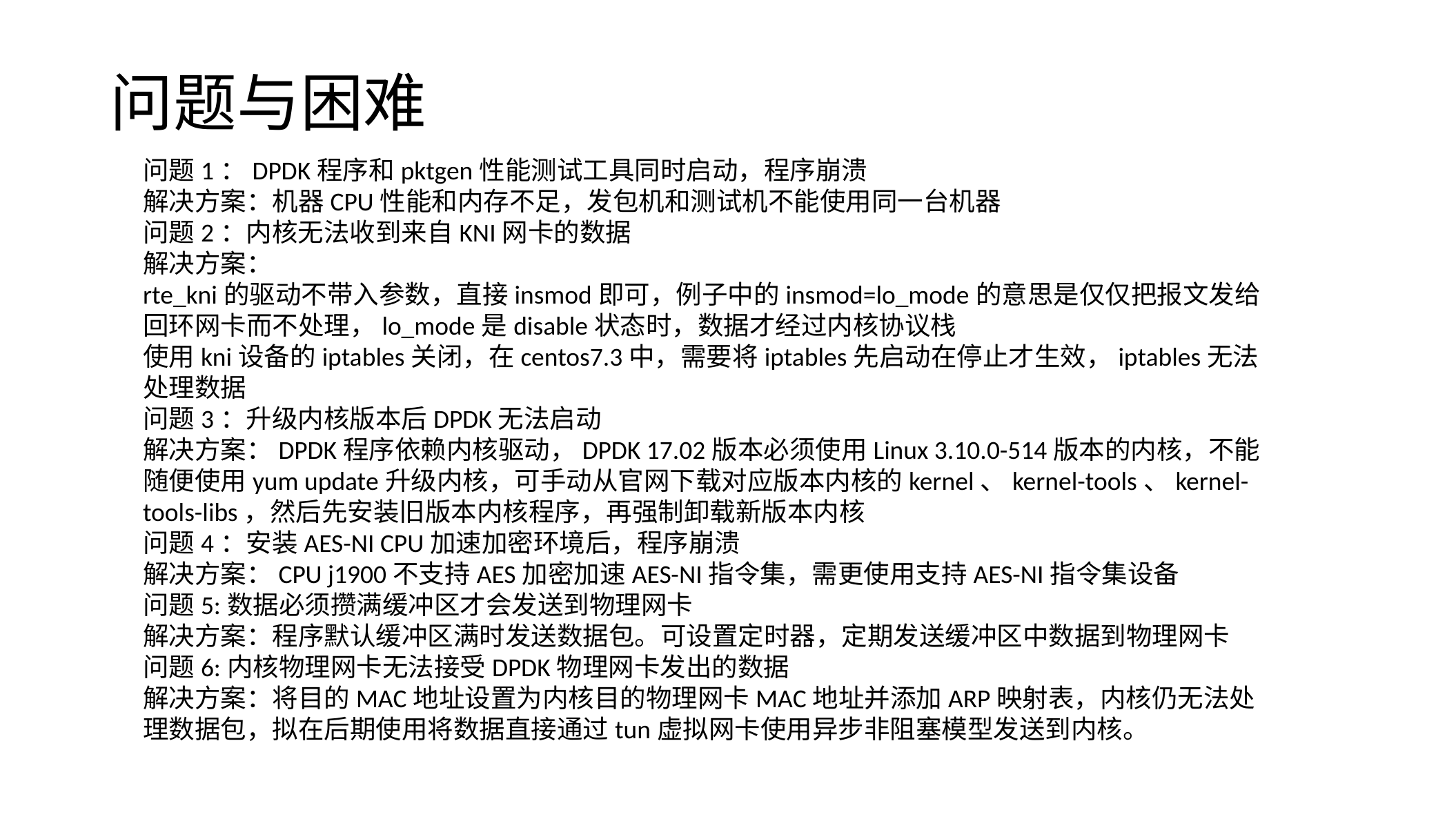

# 问题与困难
问题1：DPDK程序和pktgen性能测试工具同时启动，程序崩溃
解决方案：机器CPU性能和内存不足，发包机和测试机不能使用同一台机器
问题2：内核无法收到来自KNI网卡的数据
解决方案：
rte_kni的驱动不带入参数，直接insmod即可，例子中的insmod=lo_mode的意思是仅仅把报文发给回环网卡而不处理，lo_mode是disable状态时，数据才经过内核协议栈
使用kni设备的iptables关闭，在centos7.3中，需要将iptables先启动在停止才生效，iptables无法处理数据
问题3：升级内核版本后DPDK无法启动
解决方案：DPDK程序依赖内核驱动，DPDK 17.02版本必须使用Linux 3.10.0-514版本的内核，不能随便使用yum update升级内核，可手动从官网下载对应版本内核的kernel、kernel-tools、kernel-tools-libs，然后先安装旧版本内核程序，再强制卸载新版本内核
问题4：安装AES-NI CPU加速加密环境后，程序崩溃
解决方案：CPU j1900不支持AES加密加速AES-NI指令集，需更使用支持AES-NI指令集设备
问题5:数据必须攒满缓冲区才会发送到物理网卡
解决方案：程序默认缓冲区满时发送数据包。可设置定时器，定期发送缓冲区中数据到物理网卡
问题6:内核物理网卡无法接受DPDK物理网卡发出的数据
解决方案：将目的MAC地址设置为内核目的物理网卡MAC地址并添加ARP映射表，内核仍无法处理数据包，拟在后期使用将数据直接通过tun虚拟网卡使用异步非阻塞模型发送到内核。